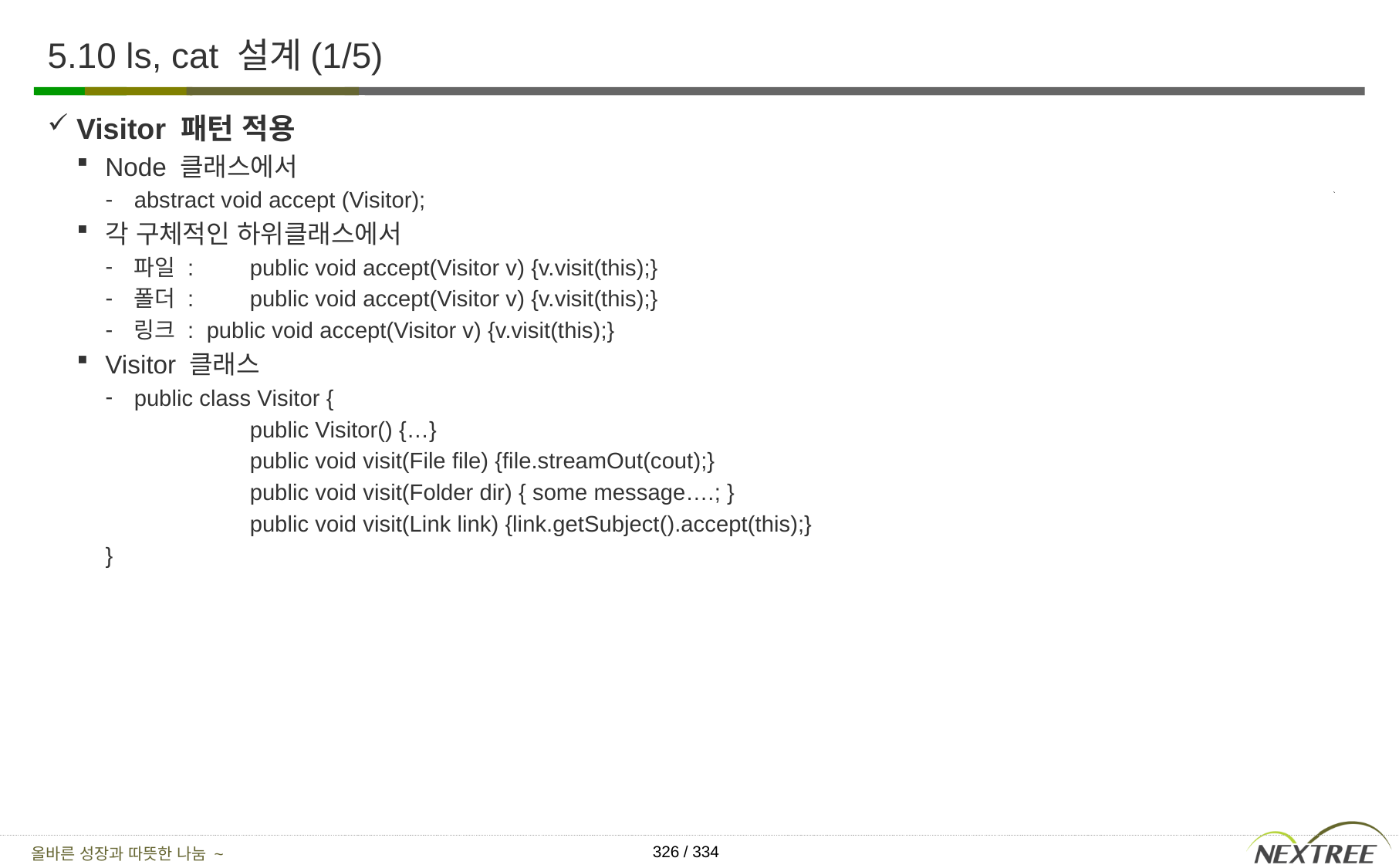

# 5.10 ls, cat 설계(1/5)
Visitor 패턴 적용
Node 클래스에서
abstract void accept (Visitor);
각 구체적인 하위클래스에서
파일 : 	public void accept(Visitor v) {v.visit(this);}
폴더 : 	public void accept(Visitor v) {v.visit(this);}
링크 :  public void accept(Visitor v) {v.visit(this);}
Visitor 클래스
public class Visitor {
		public Visitor() {…}
		public void visit(File file) {file.streamOut(cout);}
		public void visit(Folder dir) { some message….; }
		public void visit(Link link) {link.getSubject().accept(this);}
}